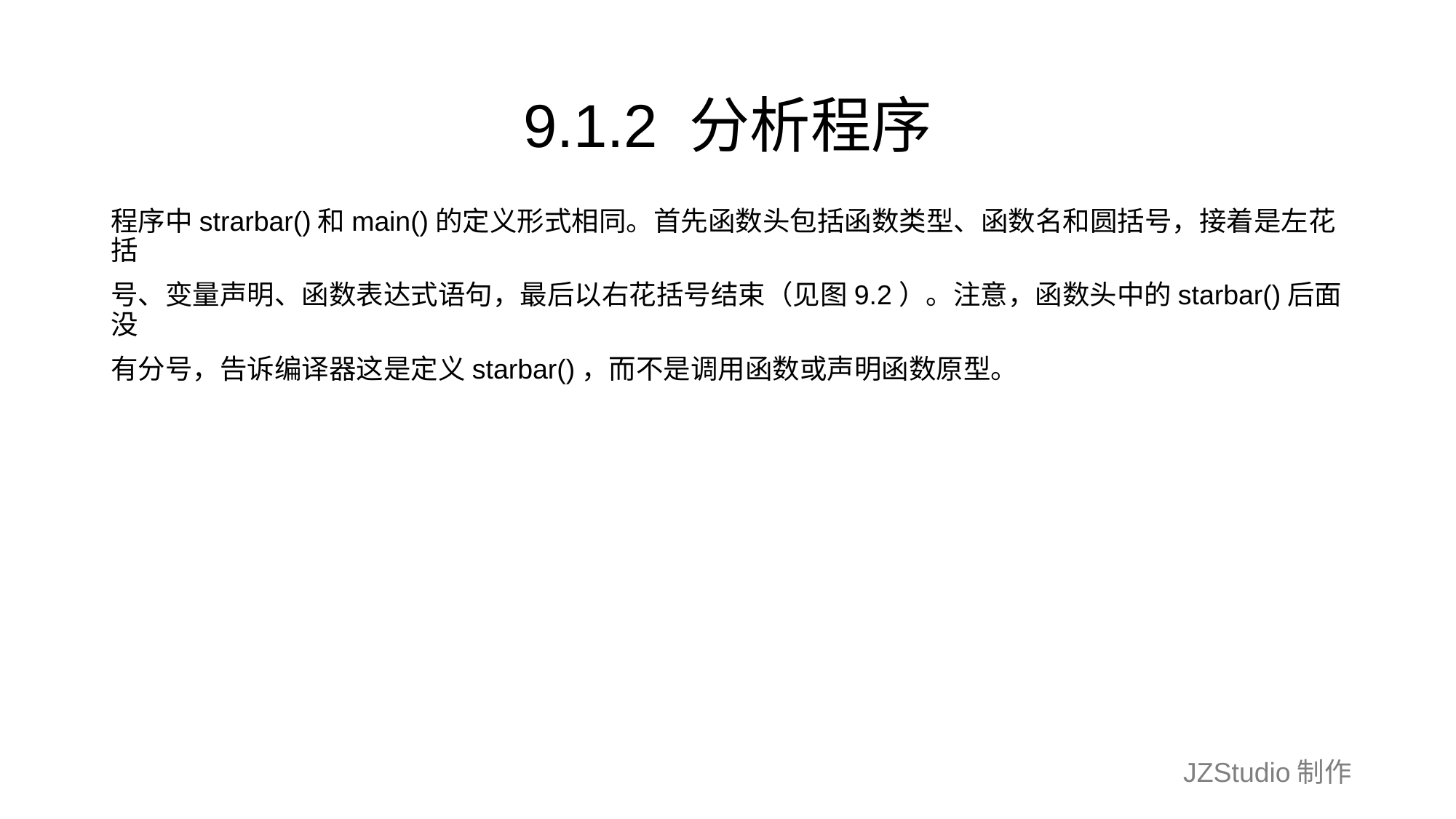

# 9.1.2 分析程序
程序中strarbar()和main()的定义形式相同。首先函数头包括函数类型、函数名和圆括号，接着是左花括
号、变量声明、函数表达式语句，最后以右花括号结束（见图9.2）。注意，函数头中的starbar()后面没
有分号，告诉编译器这是定义starbar()，而不是调用函数或声明函数原型。